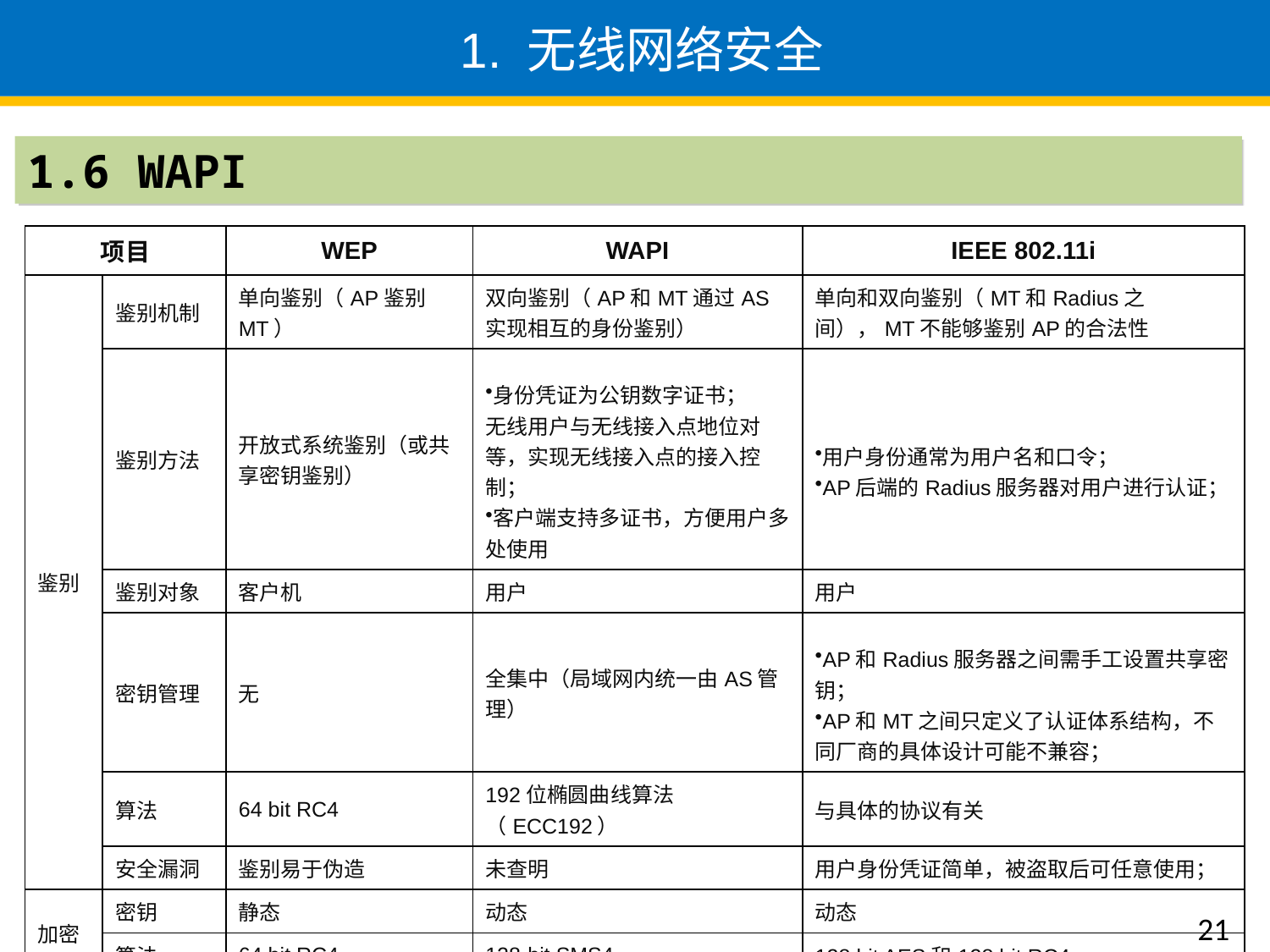

# 1. 无线网络安全
1.6 WAPI
| 项目 |  | WEP | WAPI | IEEE 802.11i |
| --- | --- | --- | --- | --- |
| 鉴别 | 鉴别机制 | 单向鉴别（AP鉴别MT） | 双向鉴别（AP和MT通过AS实现相互的身份鉴别） | 单向和双向鉴别（MT和Radius之间），MT不能够鉴别AP的合法性 |
|  | 鉴别方法 | 开放式系统鉴别（或共享密钥鉴别） | 身份凭证为公钥数字证书； 无线用户与无线接入点地位对等，实现无线接入点的接入控制； 客户端支持多证书，方便用户多处使用 | 用户身份通常为用户名和口令； AP后端的Radius服务器对用户进行认证； |
|  | 鉴别对象 | 客户机 | 用户 | 用户 |
|  | 密钥管理 | 无 | 全集中（局域网内统一由AS管理） | AP和Radius服务器之间需手工设置共享密钥； AP和MT之间只定义了认证体系结构，不同厂商的具体设计可能不兼容； |
|  | 算法 | 64 bit RC4 | 192位椭圆曲线算法（ECC192） | 与具体的协议有关 |
|  | 安全漏洞 | 鉴别易于伪造 | 未查明 | 用户身份凭证简单，被盗取后可任意使用； |
| 加密 | 密钥 | 静态 | 动态 | 动态 |
|  | 算法 | 64 bit RC4 | 128-bit SMS4 | 128 bit AES和128 bit RC4 |
21